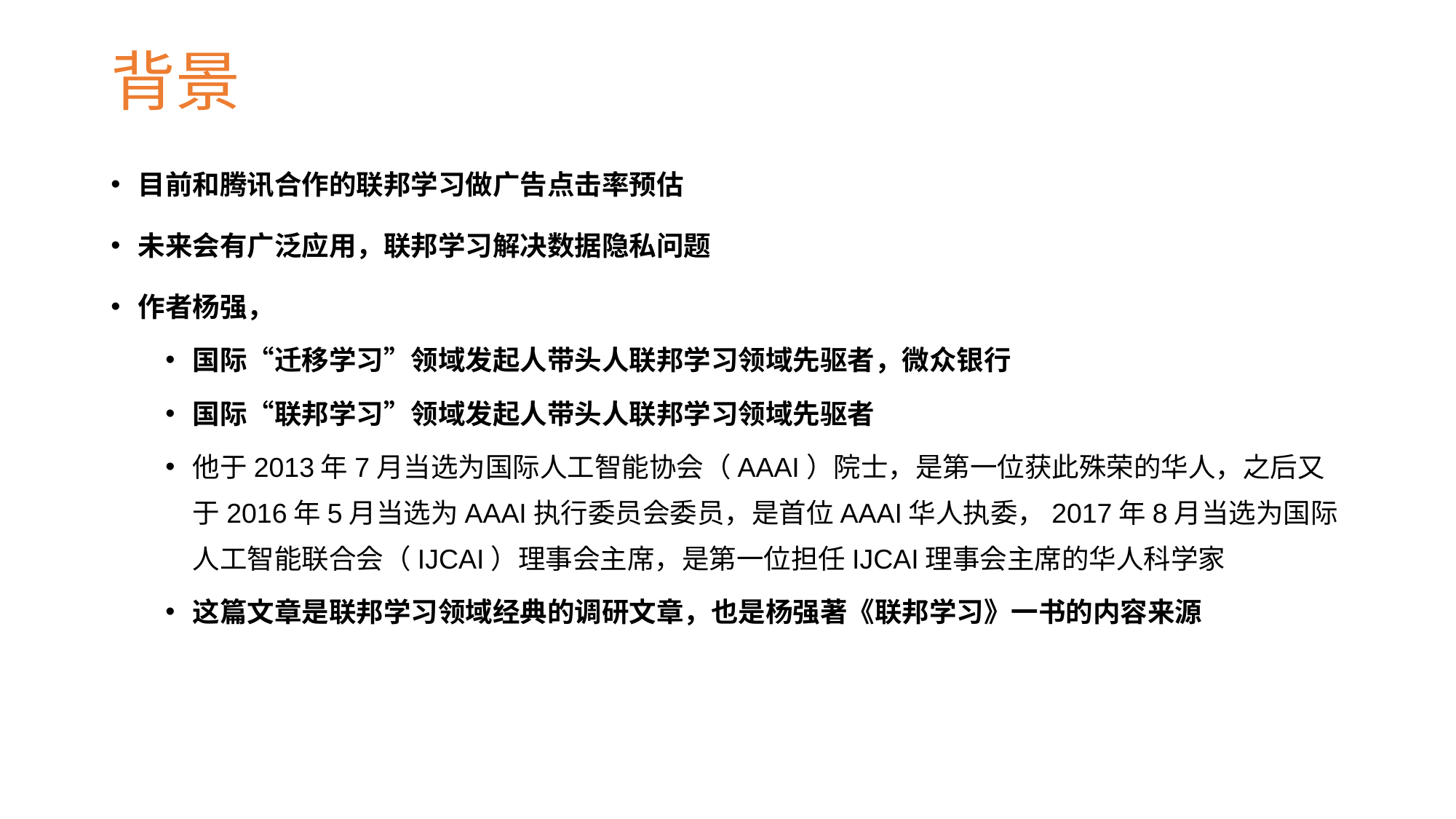

# 背景
目前和腾讯合作的联邦学习做广告点击率预估
未来会有广泛应用，联邦学习解决数据隐私问题
作者杨强，
国际“迁移学习”领域发起人带头人联邦学习领域先驱者，微众银行
国际“联邦学习”领域发起人带头人联邦学习领域先驱者
他于2013年7月当选为国际人工智能协会（AAAI）院士，是第一位获此殊荣的华人，之后又于2016年5月当选为AAAI执行委员会委员，是首位AAAI华人执委，2017年8月当选为国际人工智能联合会（IJCAI）理事会主席，是第一位担任IJCAI理事会主席的华人科学家
这篇文章是联邦学习领域经典的调研文章，也是杨强著《联邦学习》一书的内容来源